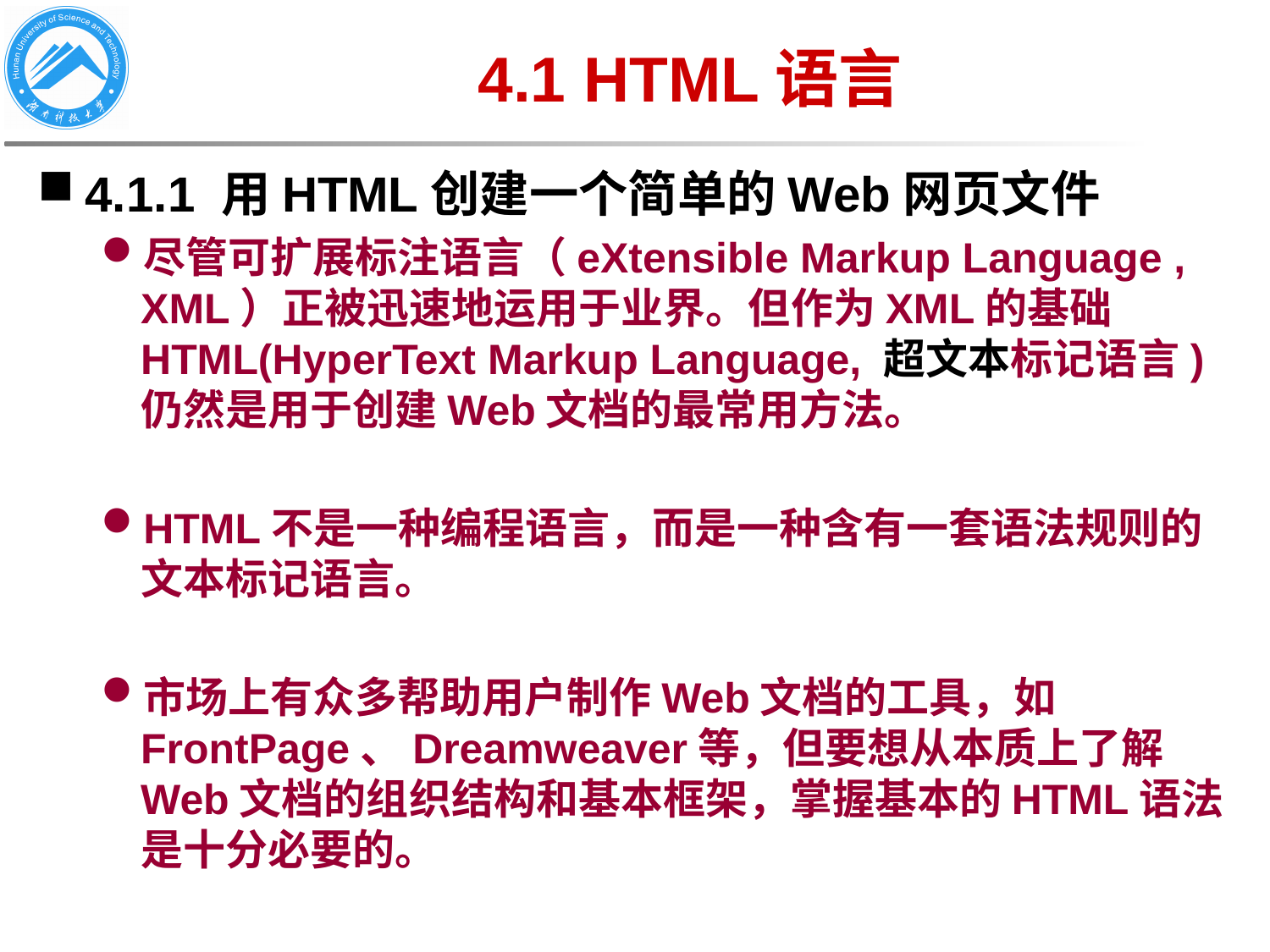

# 4.1 HTML语言
4.1.1 用HTML创建一个简单的Web网页文件
尽管可扩展标注语言（eXtensible Markup Language , XML）正被迅速地运用于业界。但作为XML的基础HTML(HyperText Markup Language, 超文本标记语言)仍然是用于创建Web文档的最常用方法。

HTML不是一种编程语言，而是一种含有一套语法规则的文本标记语言。

市场上有众多帮助用户制作Web文档的工具，如FrontPage、Dreamweaver等，但要想从本质上了解Web文档的组织结构和基本框架，掌握基本的HTML语法是十分必要的。